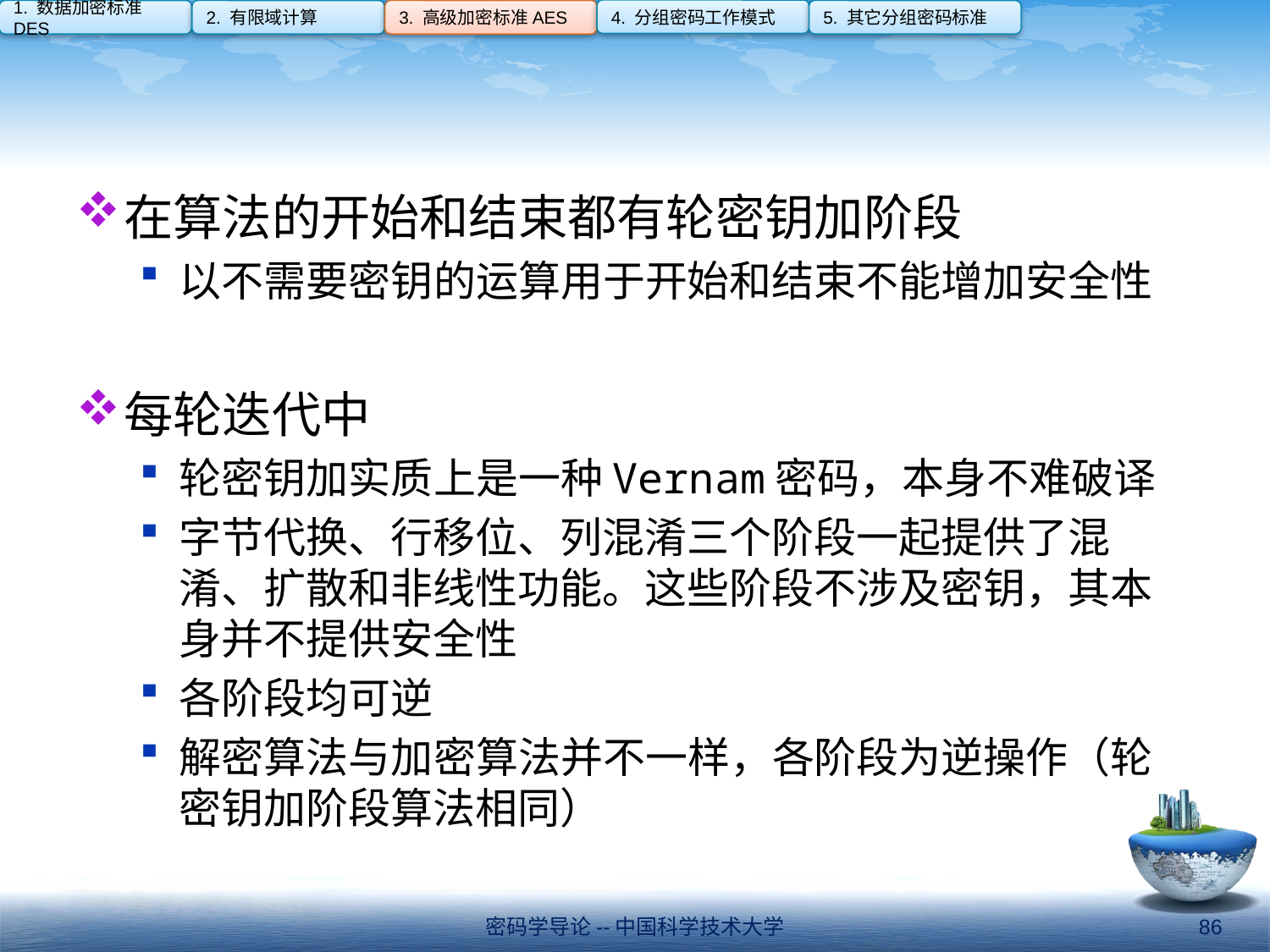

4. 分组密码工作模式
1. 数据加密标准DES
2. 有限域计算
3. 高级加密标准AES
5. 其它分组密码标准
#
在算法的开始和结束都有轮密钥加阶段
以不需要密钥的运算用于开始和结束不能增加安全性

每轮迭代中
轮密钥加实质上是一种Vernam密码，本身不难破译
字节代换、行移位、列混淆三个阶段一起提供了混淆、扩散和非线性功能。这些阶段不涉及密钥，其本身并不提供安全性
各阶段均可逆
解密算法与加密算法并不一样，各阶段为逆操作（轮密钥加阶段算法相同）
密码学导论--中国科学技术大学
86